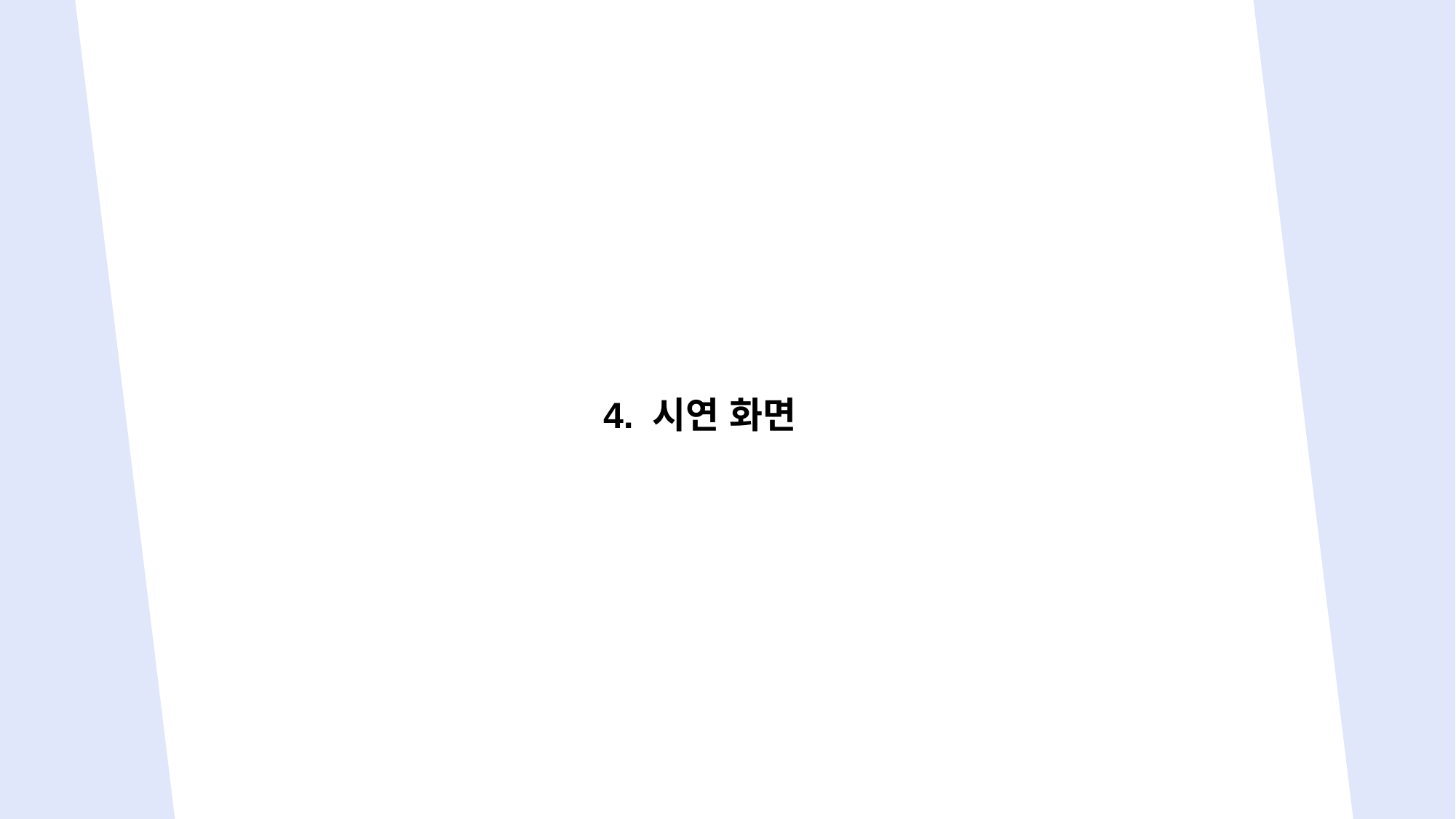

1. 프로젝트 개요
4. 시연 화면

INDEX

Injection Master